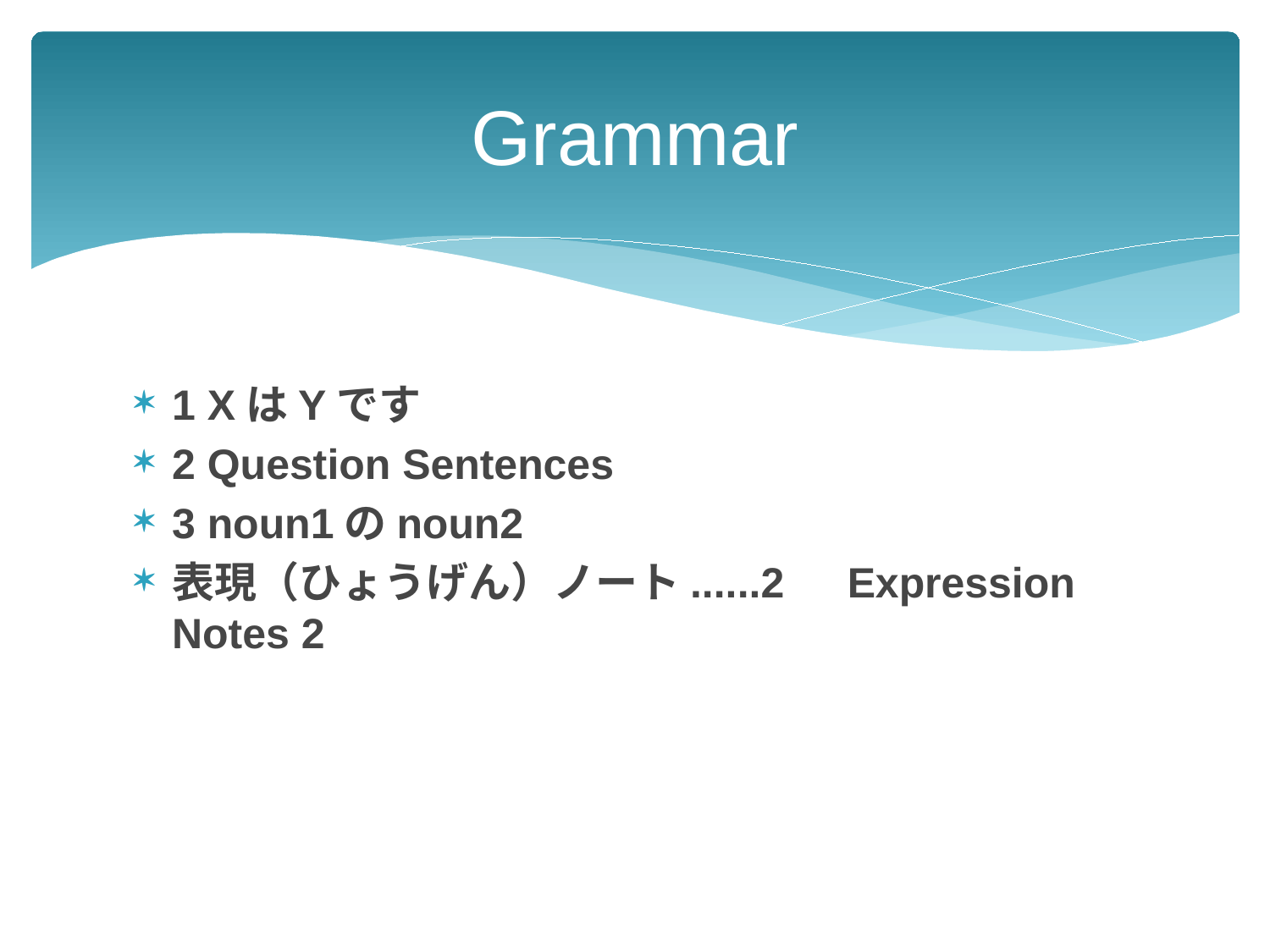

# Grammar
1 XはYです
2 Question Sentences
3 noun1のnoun2
表現（ひょうげん）ノート......2　Expression Notes 2